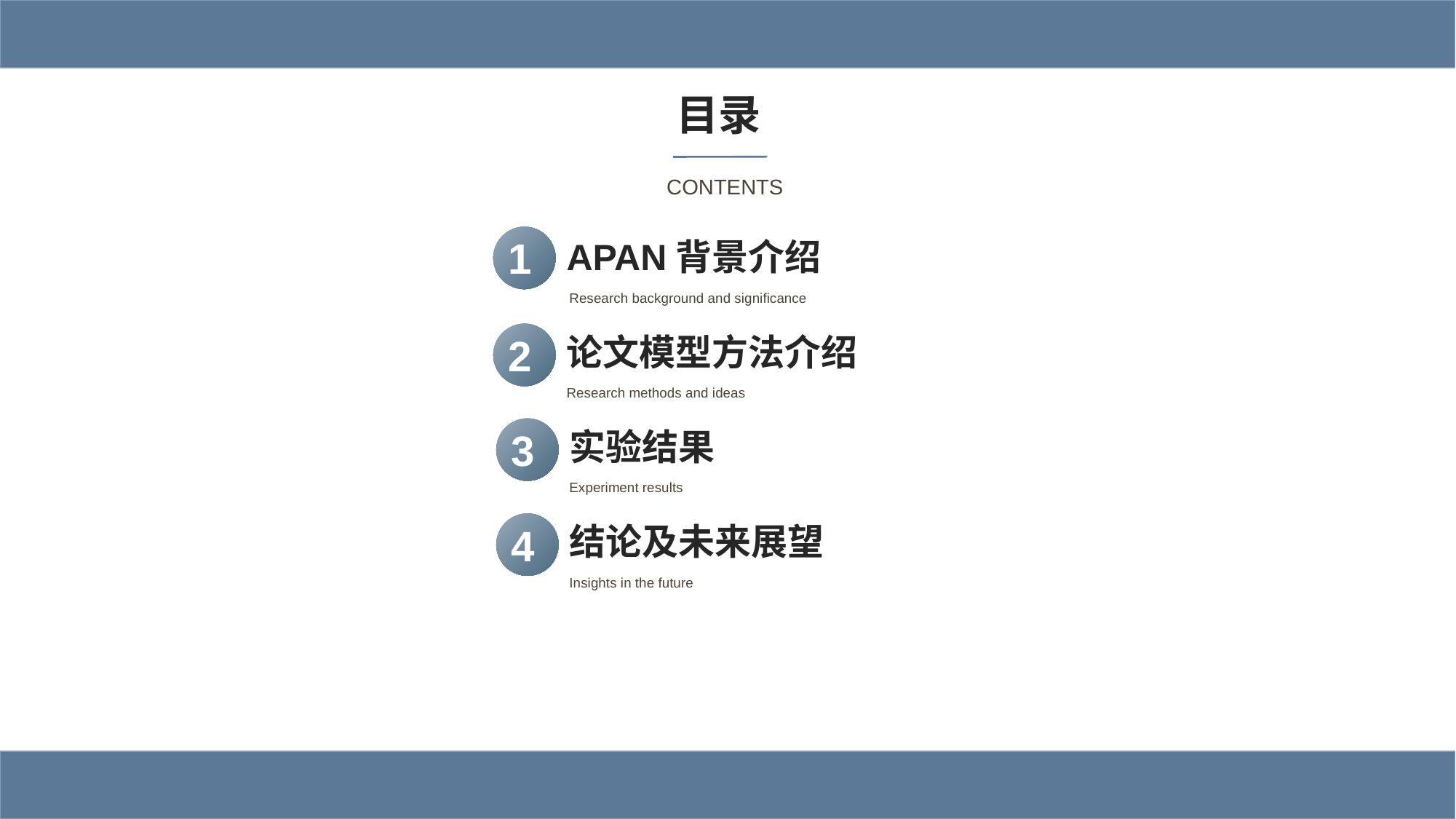

目录
CONTENTS
1

APAN背景介绍
Research background and significance

论文模型方法介绍
2
Research methods and ideas

实验结果
3
Experiment results

结论及未来展望
4
Insights in the future